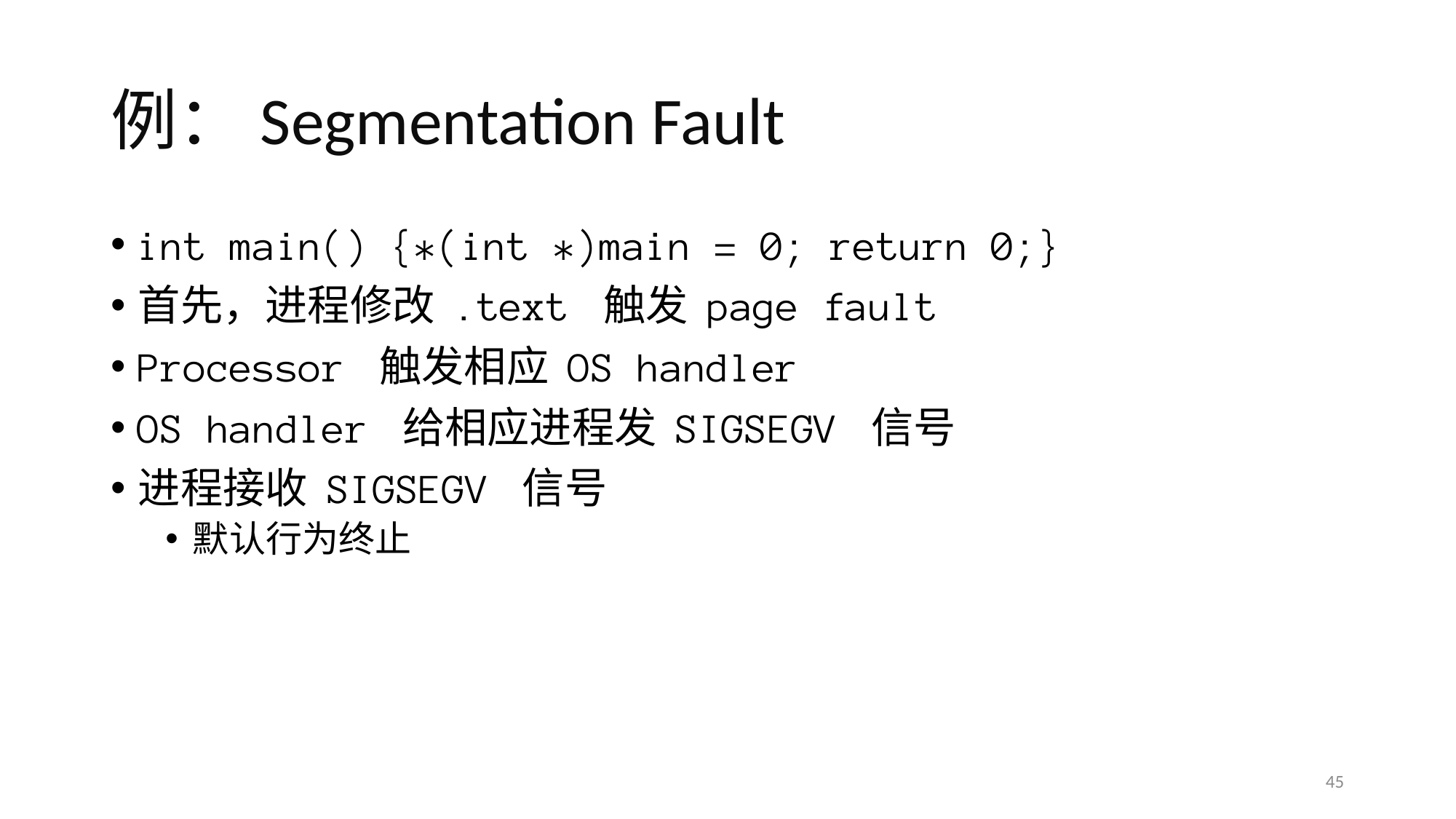

# 例：Segmentation Fault
int main() {*(int *)main = 0; return 0;}
首先，进程修改 .text 触发 page fault
Processor 触发相应 OS handler
OS handler 给相应进程发 SIGSEGV 信号
进程接收 SIGSEGV 信号
默认行为终止
45